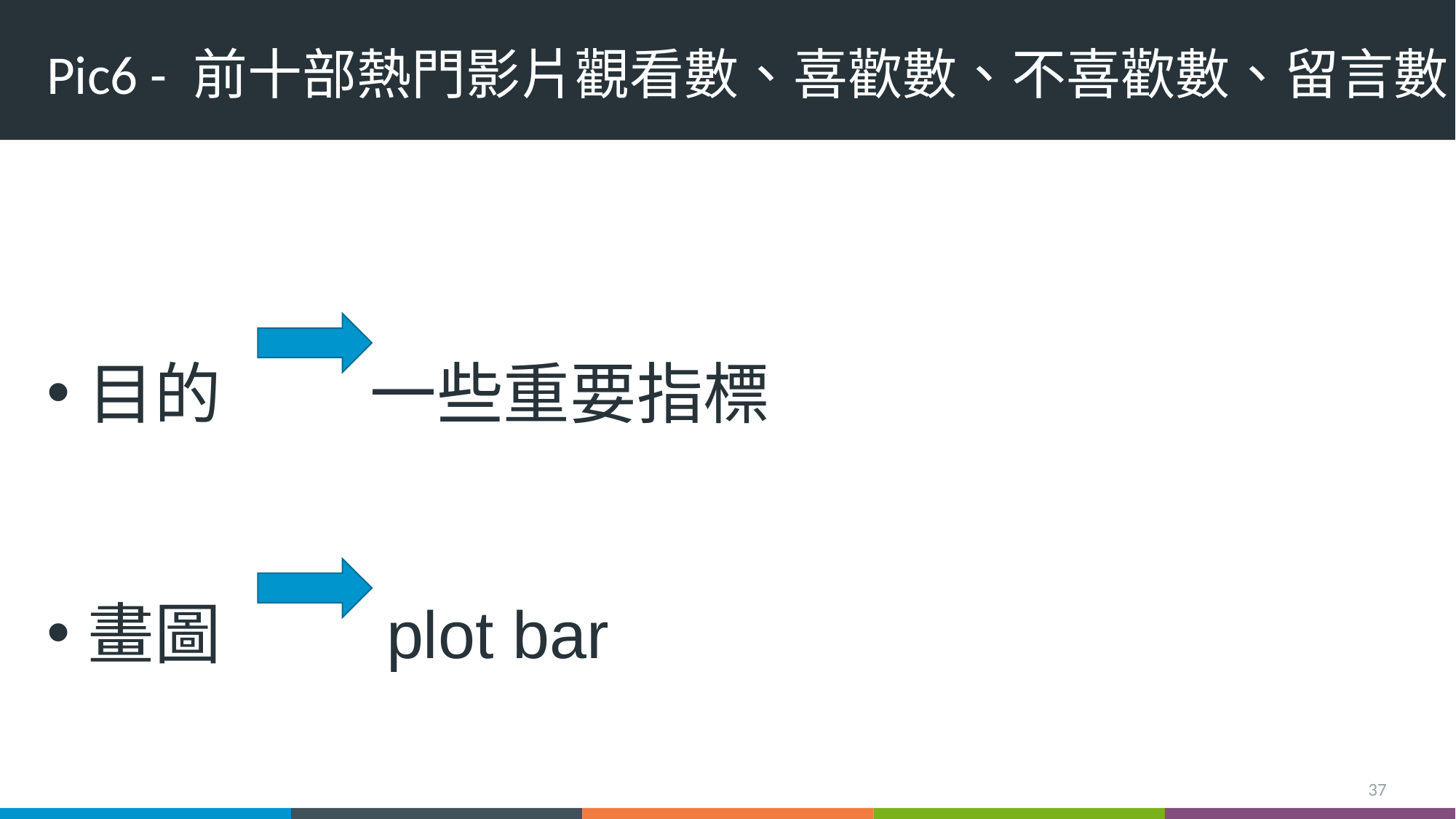

# Pic6 - 前十部熱門影片觀看數、喜歡數、不喜歡數、留言數
目的          一些重要指標
畫圖          plot bar

37